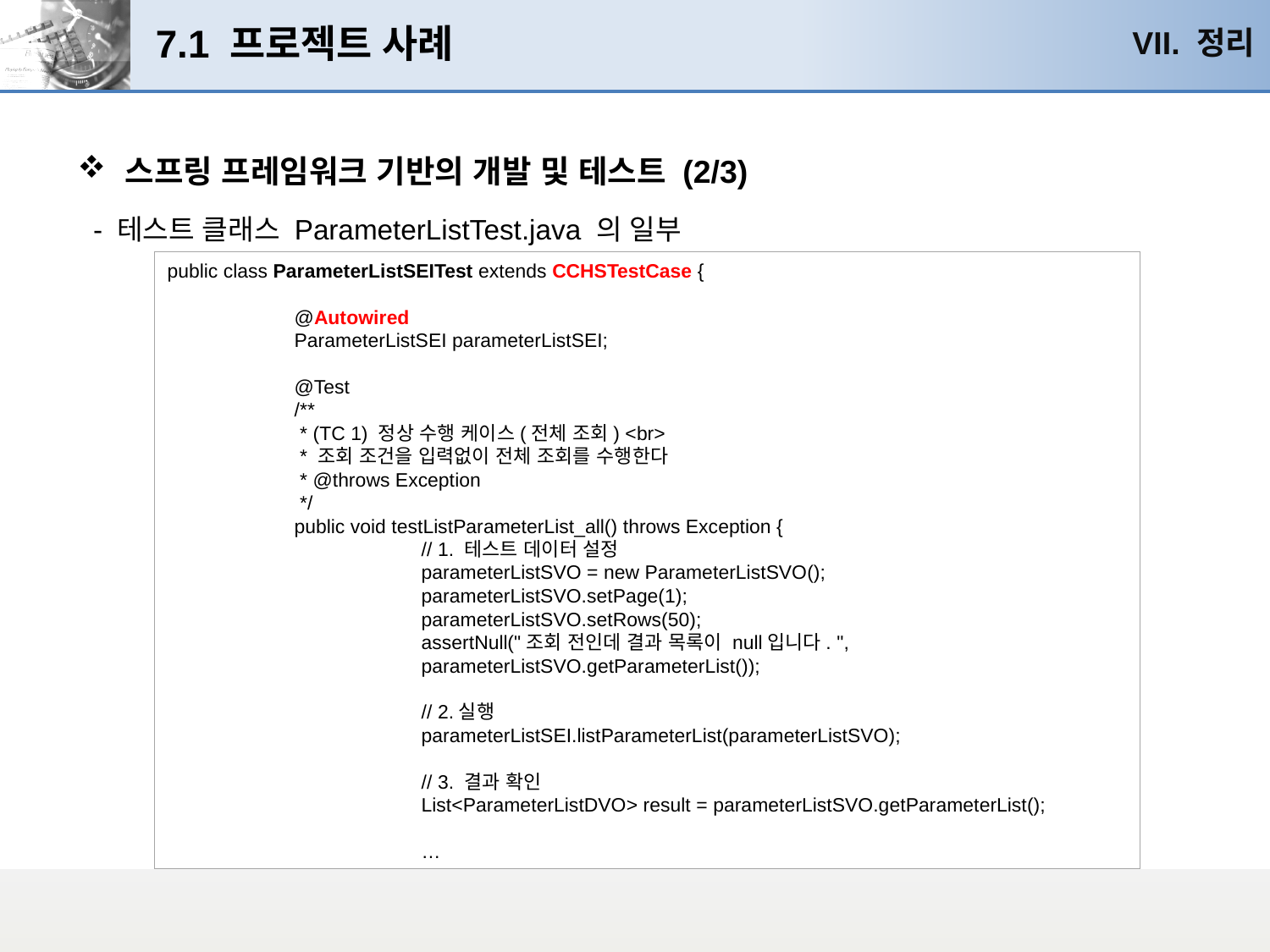

# 7.1 프로젝트 사례
VII. 정리
스프링 프레임워크 기반의 개발 및 테스트 (2/3)
  - 테스트 클래스 ParameterListTest.java 의 일부

public class ParameterListSEITest extends CCHSTestCase {

	@Autowired
	ParameterListSEI parameterListSEI;

	@Test
	/**
	 * (TC 1) 정상 수행 케이스(전체 조회) <br>
	 * 조회 조건을 입력없이 전체 조회를 수행한다
	 * @throws Exception
	 */
	public void testListParameterList_all() throws Exception {
		// 1. 테스트 데이터 설정
		parameterListSVO = new ParameterListSVO();
		parameterListSVO.setPage(1);
		parameterListSVO.setRows(50);
		assertNull("조회 전인데 결과 목록이 null입니다. ",
		parameterListSVO.getParameterList());

		// 2.실행
		parameterListSEI.listParameterList(parameterListSVO);

		// 3. 결과 확인
		List<ParameterListDVO> result = parameterListSVO.getParameterList();

		…